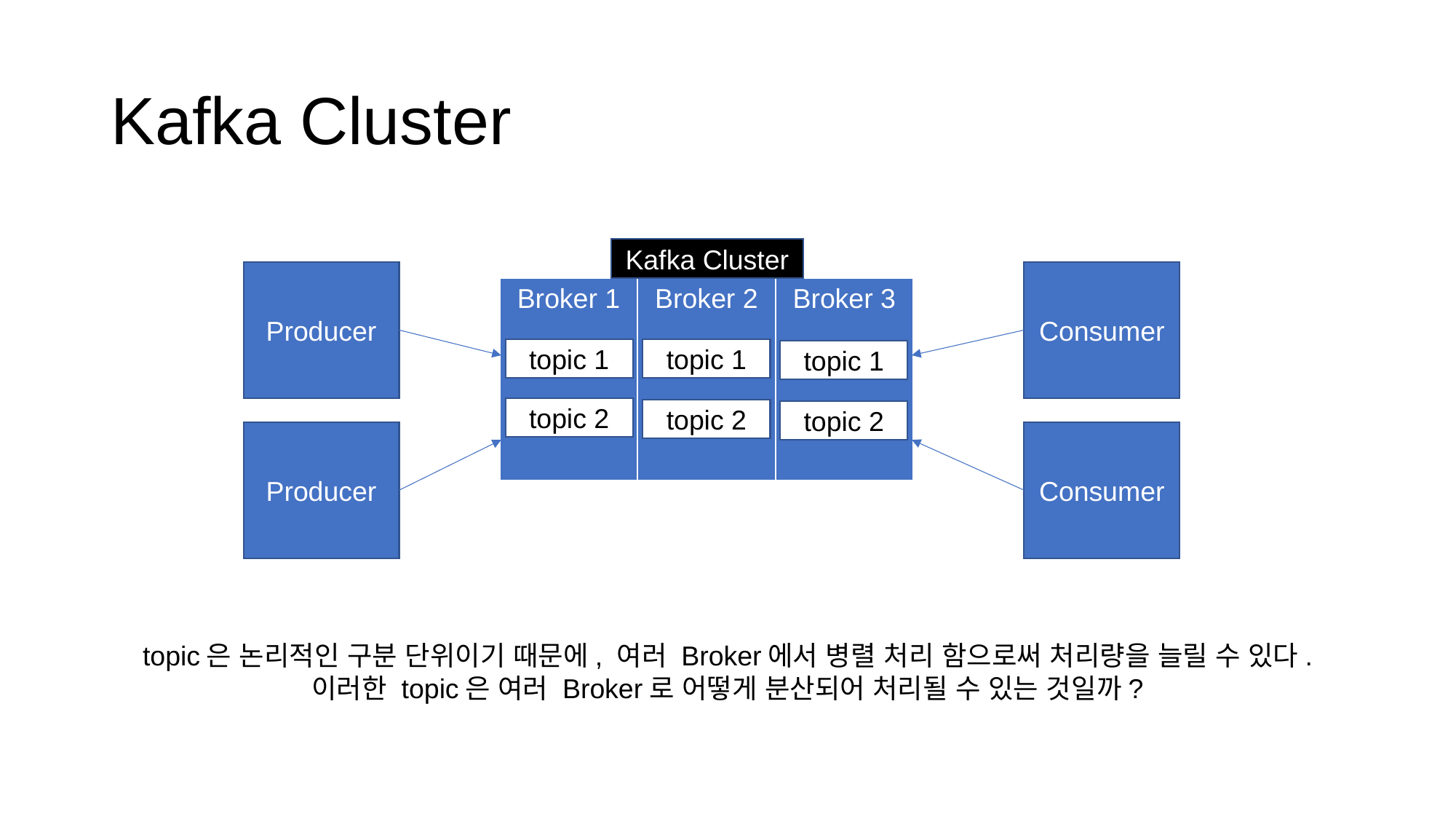

# Kafka Cluster
Kafka Cluster
Producer
Consumer
| Broker 1 | Broker 2 | Broker 3 |
| --- | --- | --- |
topic 1
topic 1
topic 1
topic 2
topic 2
topic 2
Producer
Consumer
topic은 논리적인 구분 단위이기 때문에, 여러 Broker에서 병렬 처리 함으로써 처리량을 늘릴 수 있다.
이러한 topic은 여러 Broker로 어떻게 분산되어 처리될 수 있는 것일까?